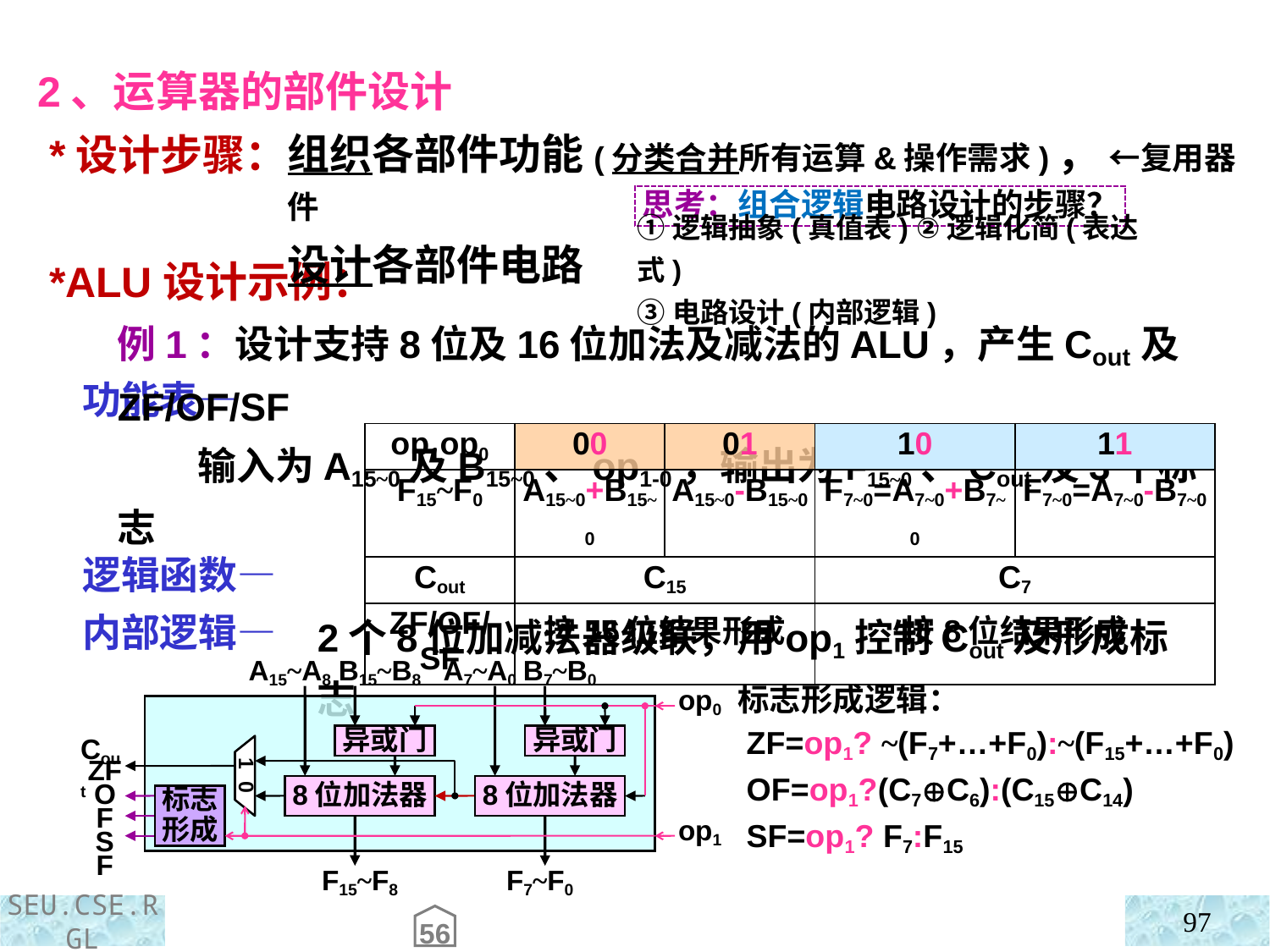

2、运算器的部件设计
 *设计步骤：

 *ALU设计示例：

    功能表—

    逻辑函数—
    内部逻辑—
组织各部件功能(分类合并所有运算&操作需求)， ←复用器件
设计各部件电路
思考：组合逻辑电路设计的步骤？
①逻辑抽象(真值表) ②逻辑化简(表达式)
③电路设计(内部逻辑)
例1：设计支持8位及16位加法及减法的ALU，产生Cout及ZF/OF/SF
        输入为A15~0及B15~0、op1-0，输出为F15~0、Cout及3个标志

| op1op0 | 00 | 01 | 10 | 11 |
| --- | --- | --- | --- | --- |
| F15~F0 | A15~0+B15~0 | A15~0-B15~0 | F7~0=A7~0+B7~0 | F7~0=A7~0-B7~0 |
| Cout | C15 |  | C7 |  |
| ZF/OF/SF | 按16位结果形成 |  | 按8位结果形成 |  |
2个8位加减法器级联，用op1控制Cout及形成标志
B15~B8
B7~B0
A15~A8
A7~A0
op0

Cout

ZF
OF
SF

op1

F15~F8
F7~F0
标志形成逻辑：
 ZF=op1? ~(F7+…+F0):~(F15+…+F0)
 OF=op1?(C7⊕C6):(C15⊕C14)
 SF=op1? F7:F15

异或门
异或门

8位加法器
8位加法器

1  0
标志形成

97
56